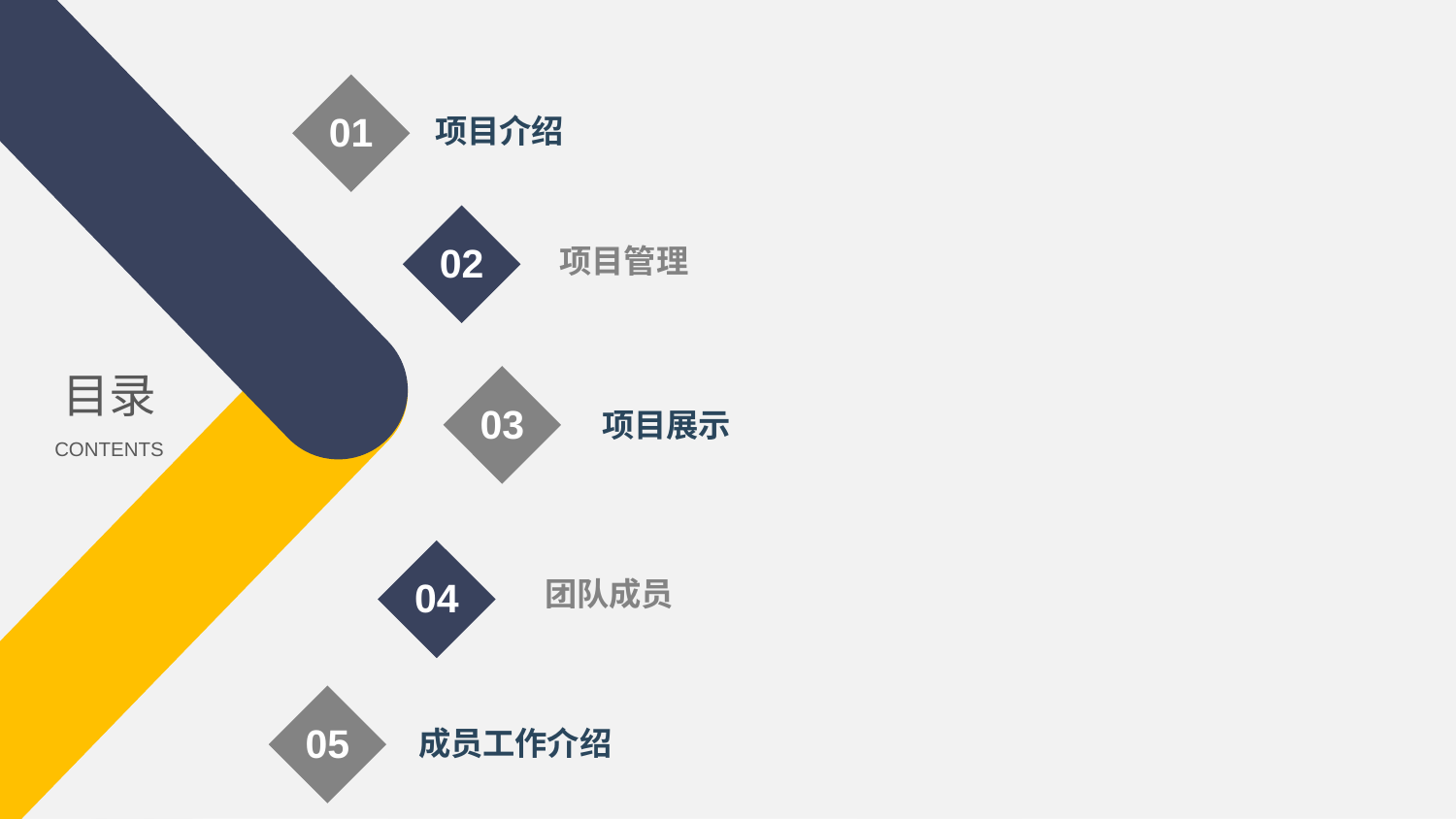

01
项目介绍
02
项目管理
目录
CONTENTS
03
项目展示
04
团队成员

05
成员工作介绍